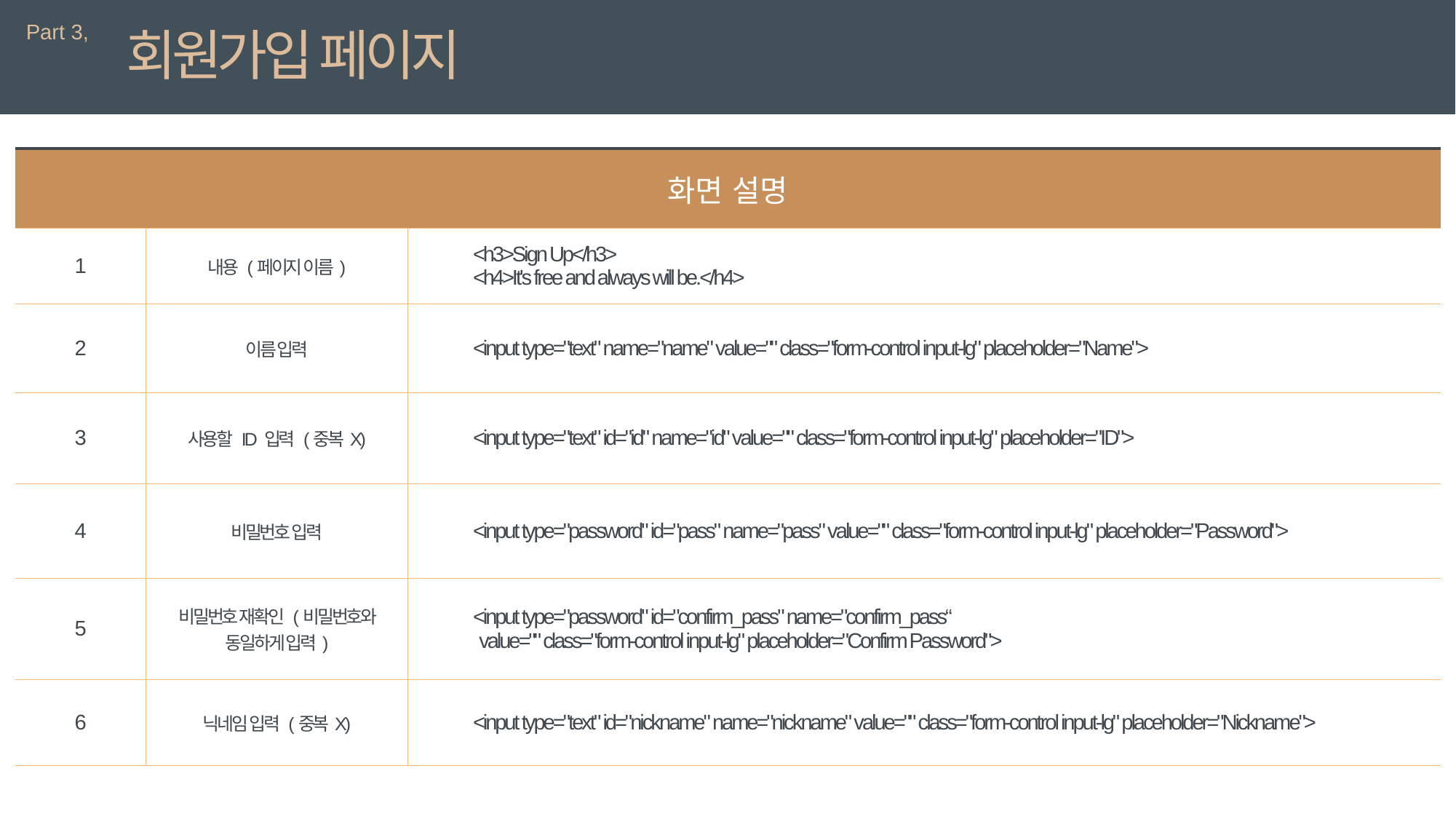

Part 3,
회원가입 페이지
| 화면 설명 |  | 상세 설명 |
| --- | --- | --- |
| 1 | 내용 (페이지 이름) | <h3>Sign Up</h3> <h4>It's free and always will be.</h4> |
| 2 | 이름 입력 | <input type="text" name="name" value="" class="form-control input-lg" placeholder="Name"> |
| 3 | 사용할 ID 입력 (중복X) | <input type="text" id="id" name="id" value="" class="form-control input-lg" placeholder="ID"> |
| 4 | 비밀번호 입력 | <input type="password" id="pass" name="pass" value="" class="form-control input-lg" placeholder="Password"> |
| 5 | 비밀번호 재확인 (비밀번호와 동일하게 입력) | <input type="password" id="confirm\_pass" name="confirm\_pass“ value="" class="form-control input-lg" placeholder="Confirm Password"> |
| 6 | 닉네임 입력 (중복X) | <input type="text" id="nickname" name="nickname" value="" class="form-control input-lg" placeholder="Nickname"> |